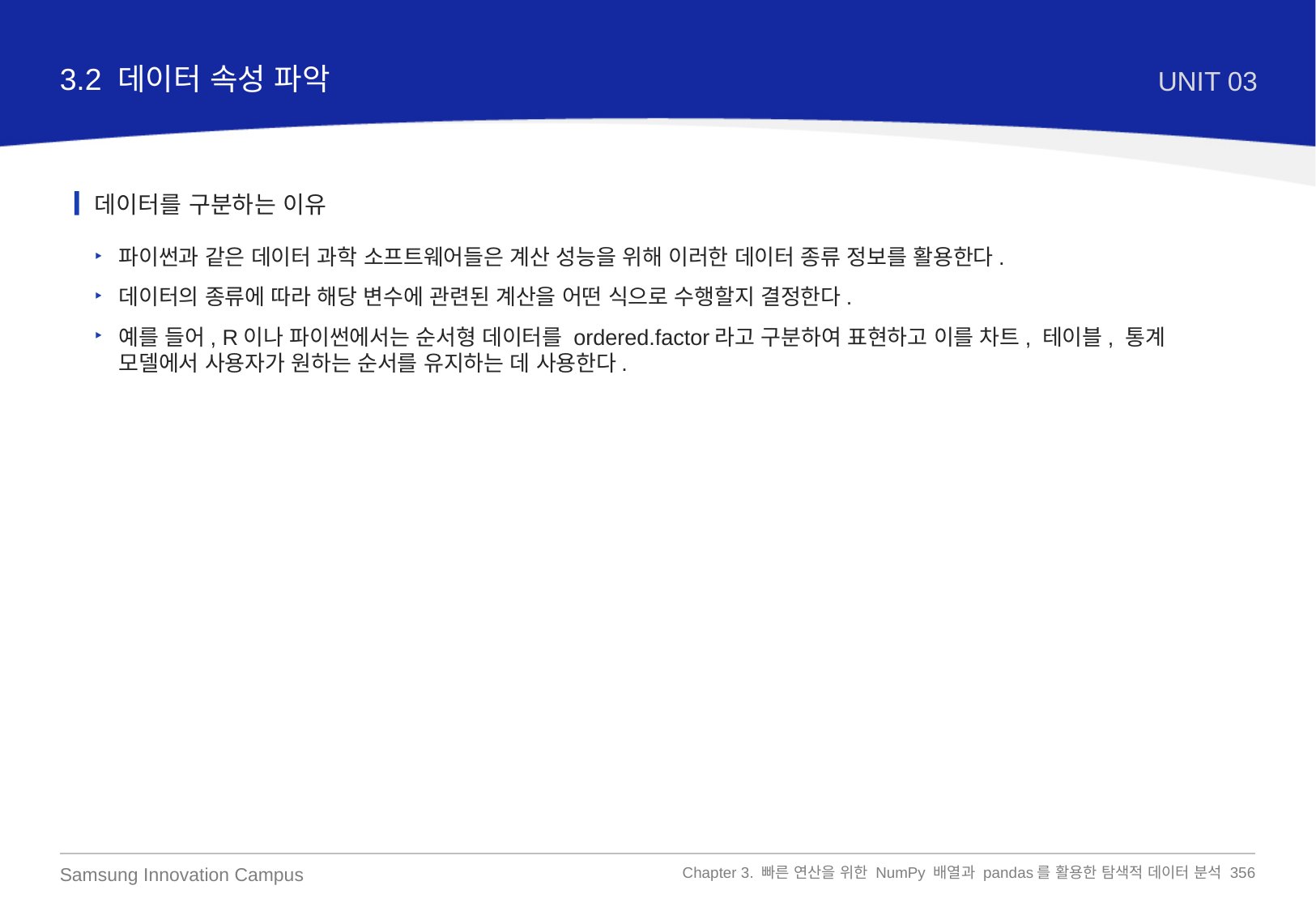

3.2 데이터 속성 파악
UNIT 03
데이터를 구분하는 이유

파이썬과 같은 데이터 과학 소프트웨어들은 계산 성능을 위해 이러한 데이터 종류 정보를 활용한다.
데이터의 종류에 따라 해당 변수에 관련된 계산을 어떤 식으로 수행할지 결정한다.
예를 들어, R이나 파이썬에서는 순서형 데이터를 ordered.factor라고 구분하여 표현하고 이를 차트, 테이블, 통계 모델에서 사용자가 원하는 순서를 유지하는 데 사용한다.